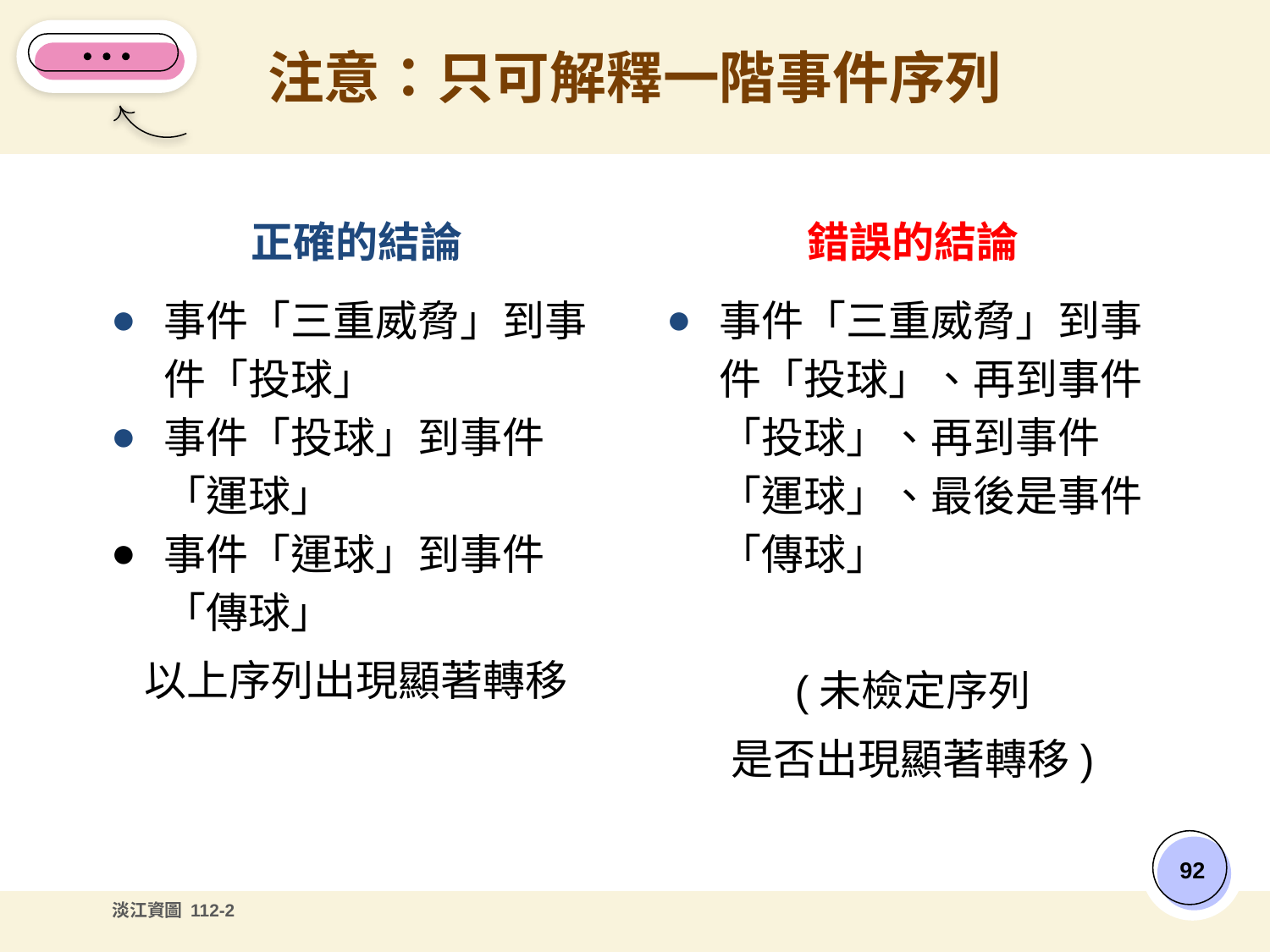

# 注意：只可解釋一階事件序列
正確的結論
錯誤的結論
事件「三重威脅」到事件「投球」
事件「投球」到事件「運球」
事件「運球」到事件「傳球」
以上序列出現顯著轉移
事件「三重威脅」到事件「投球」、再到事件「投球」、再到事件「運球」、最後是事件「傳球」

(未檢定序列
是否出現顯著轉移)
92